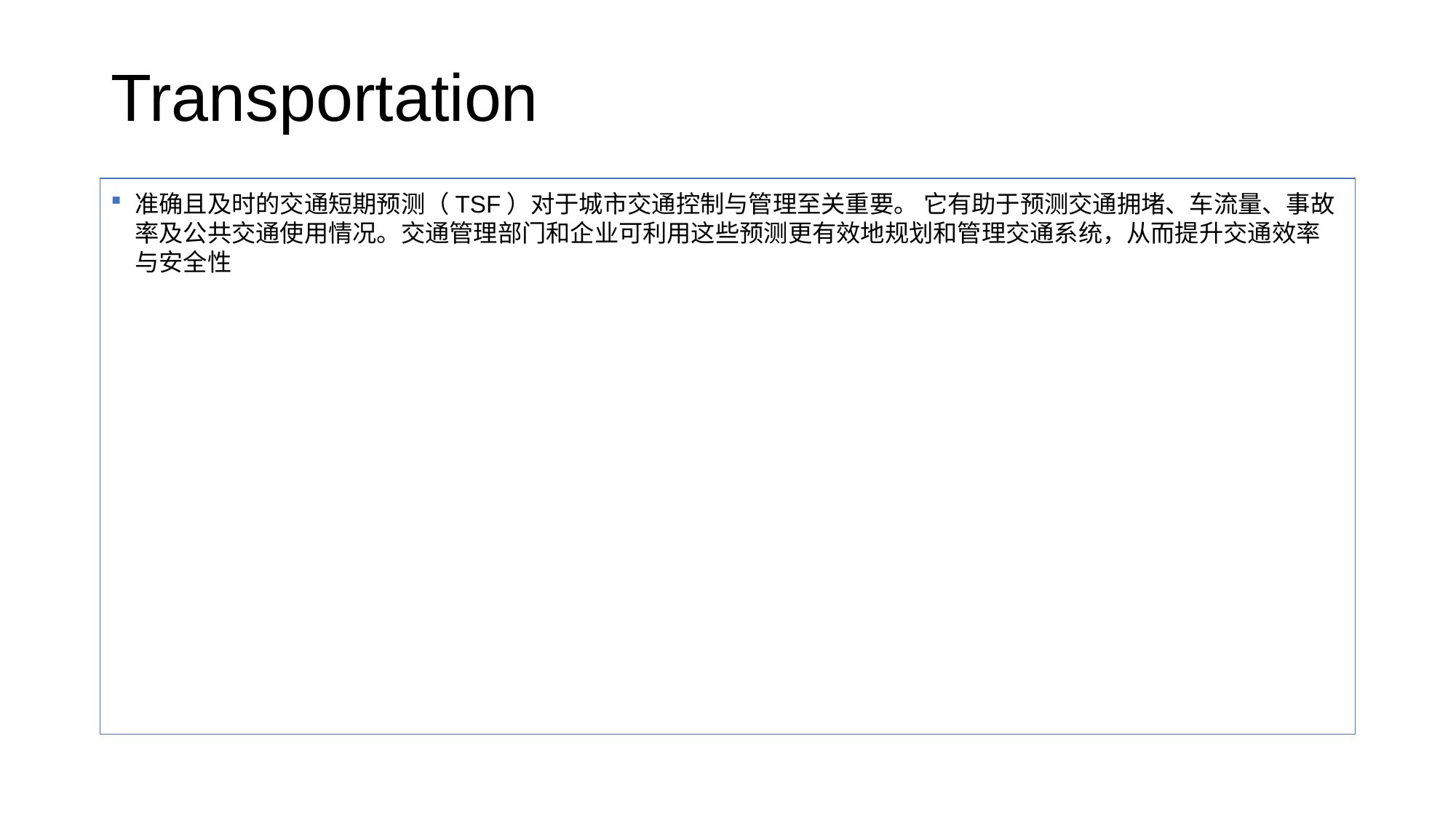

# Transportation
准确且及时的交通短期预测（TSF）对于城市交通控制与管理至关重要。 它有助于预测交通拥堵、车流量、事故率及公共交通使用情况。交通管理部门和企业可利用这些预测更有效地规划和管理交通系统，从而提升交通效率与安全性